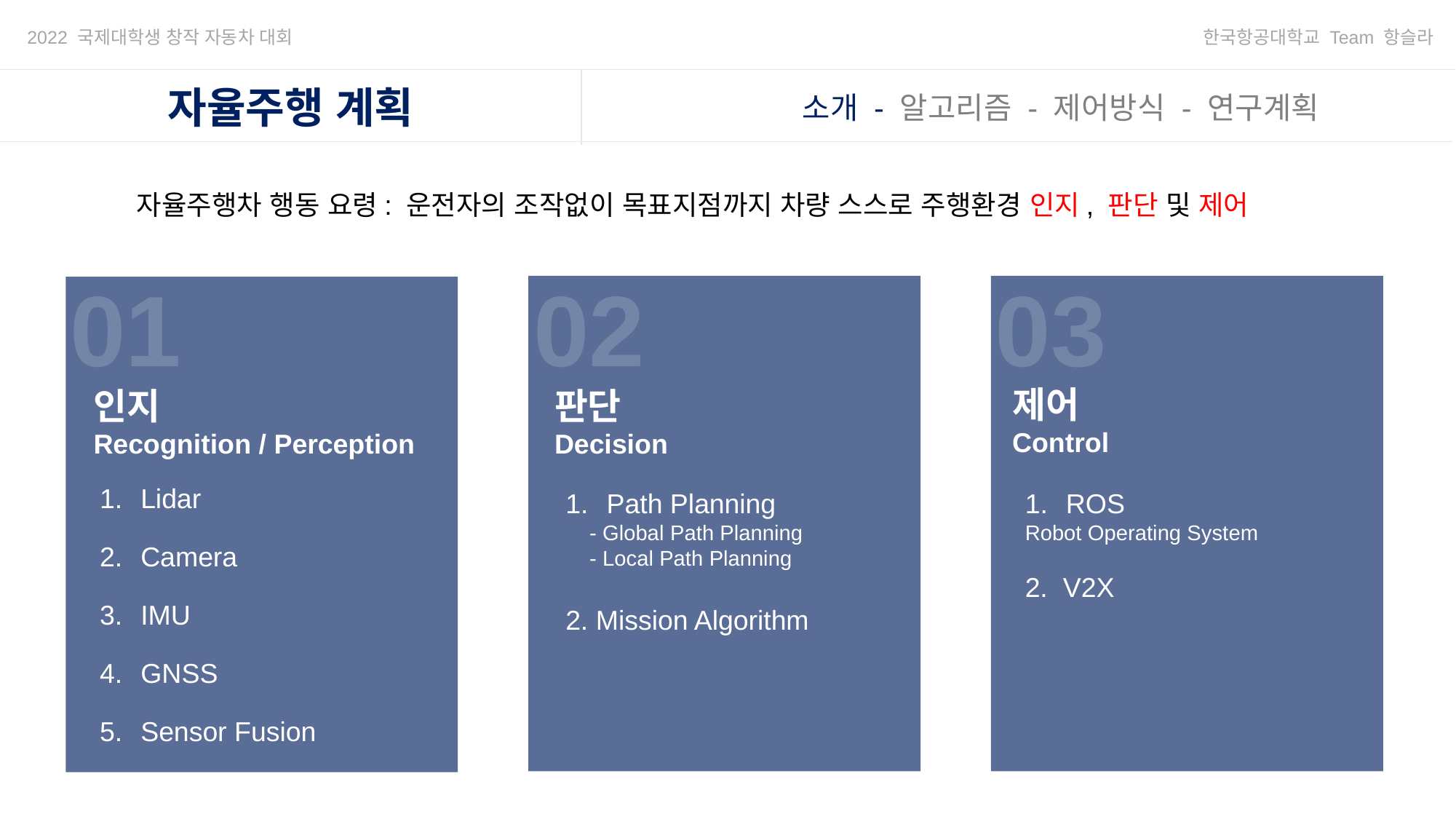

한국항공대학교 Team 항슬라
2022 국제대학생 창작 자동차 대회
자율주행 계획
소개 - 알고리즘 - 제어방식 - 연구계획
자율주행차 행동 요령: 운전자의 조작없이 목표지점까지 차량 스스로 주행환경 인지, 판단 및 제어
01
02
03

제어
Control
인지
Recognition / Perception
판단
Decision
Lidar

Camera

IMU

GNSS

Sensor Fusion
ROS
Robot Operating System

2.  V2X

Path Planning
    - Global Path Planning
    - Local Path Planning

2. Mission Algorithm